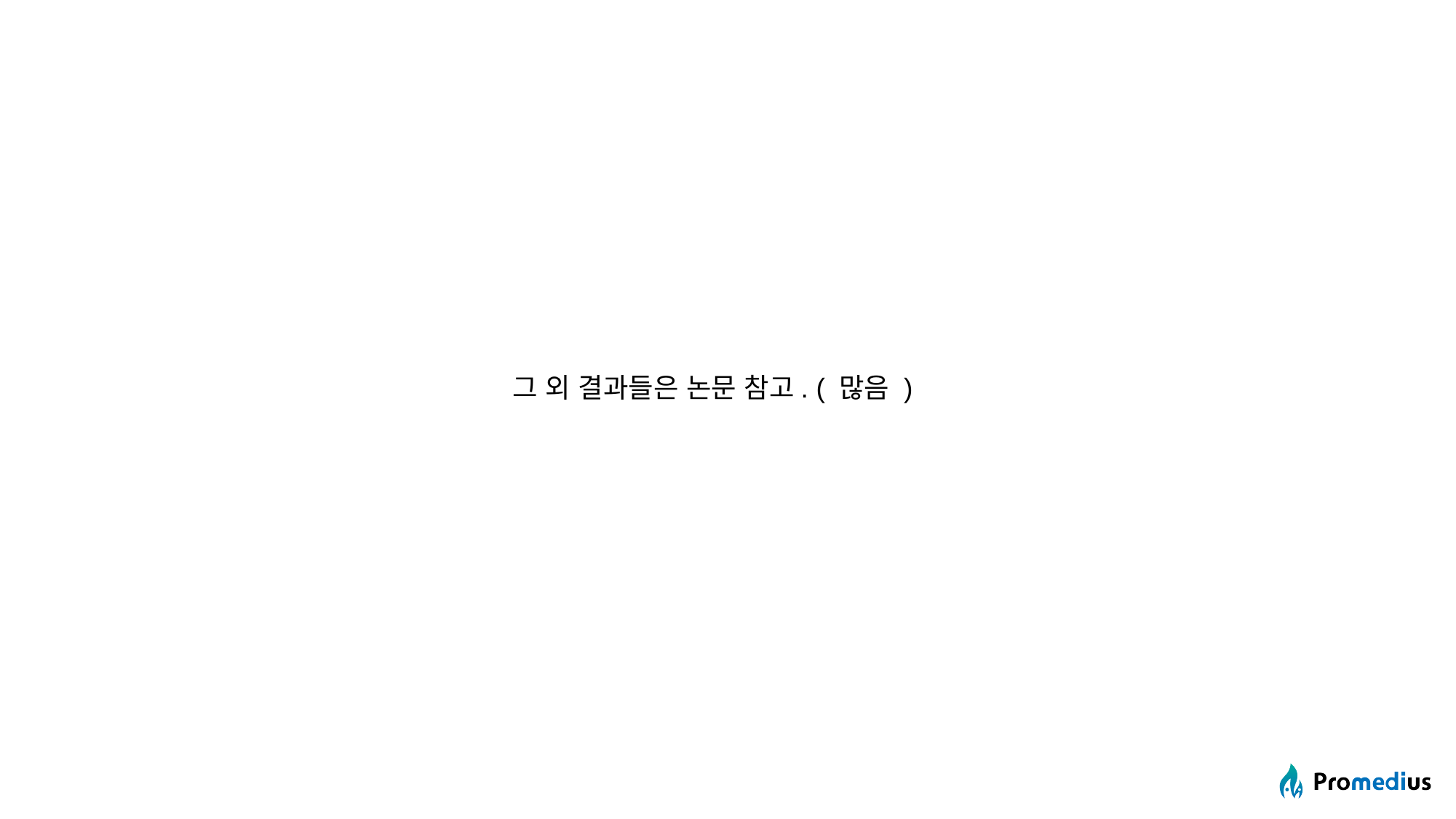

그 외 결과들은 논문 참고. ( 많음 )